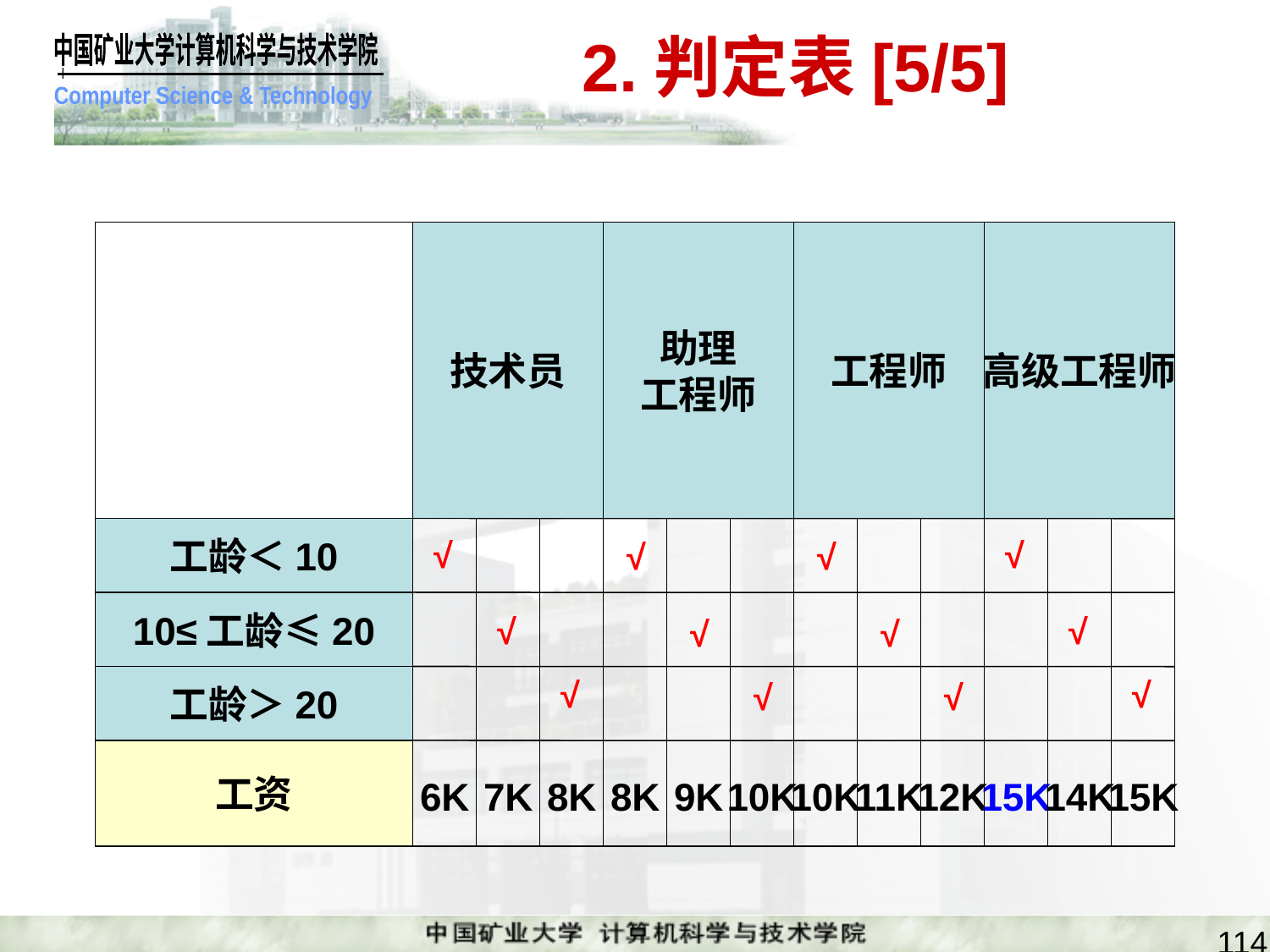

# 2.判定表[5/5]

技术员
助理
工程师
工程师
高级工程师
工龄＜10
√
√
√
√
10≤工龄≤20
√
√
√
√
工龄＞20
√
√
√
√
工资
6K
7K
8K
8K
9K
10K
10K
11K
12K
15K
14K
15K
114